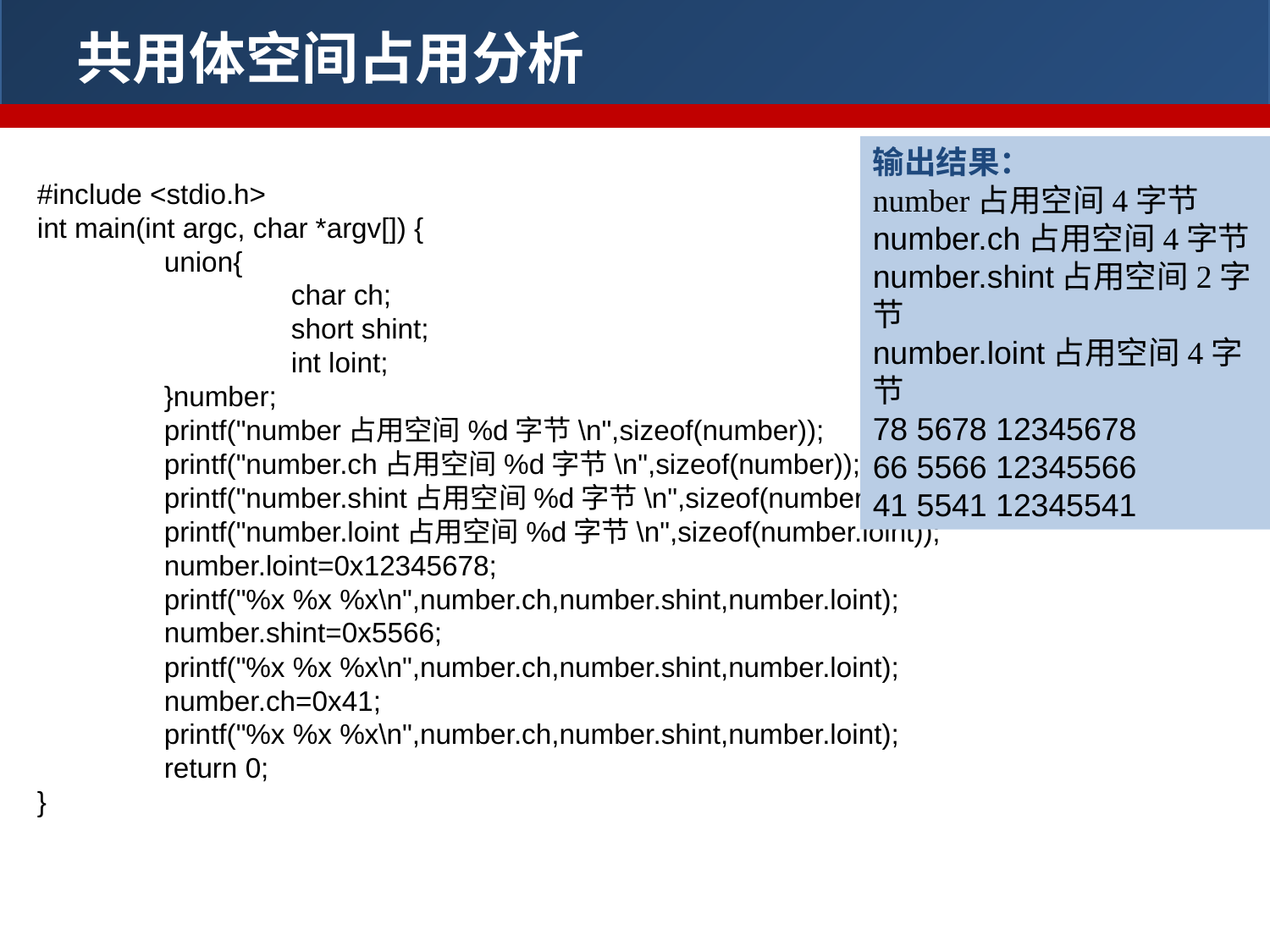

共用体空间占用分析
输出结果：
number占用空间4字节number.ch占用空间4字节number.shint占用空间2字节number.loint占用空间4字节78 5678 1234567866 5566 1234556641 5541 12345541

#include <stdio.h>
int main(int argc, char *argv[]) {
	union{
		char ch;
		short shint;
		int loint;
	}number;
	printf("number占用空间%d字节\n",sizeof(number));
	printf("number.ch占用空间%d字节\n",sizeof(number));
	printf("number.shint占用空间%d字节\n",sizeof(number.shint));
	printf("number.loint占用空间%d字节\n",sizeof(number.loint));
	number.loint=0x12345678;
	printf("%x %x %x\n",number.ch,number.shint,number.loint);
	number.shint=0x5566;
	printf("%x %x %x\n",number.ch,number.shint,number.loint);
	number.ch=0x41;
	printf("%x %x %x\n",number.ch,number.shint,number.loint);
	return 0;
}